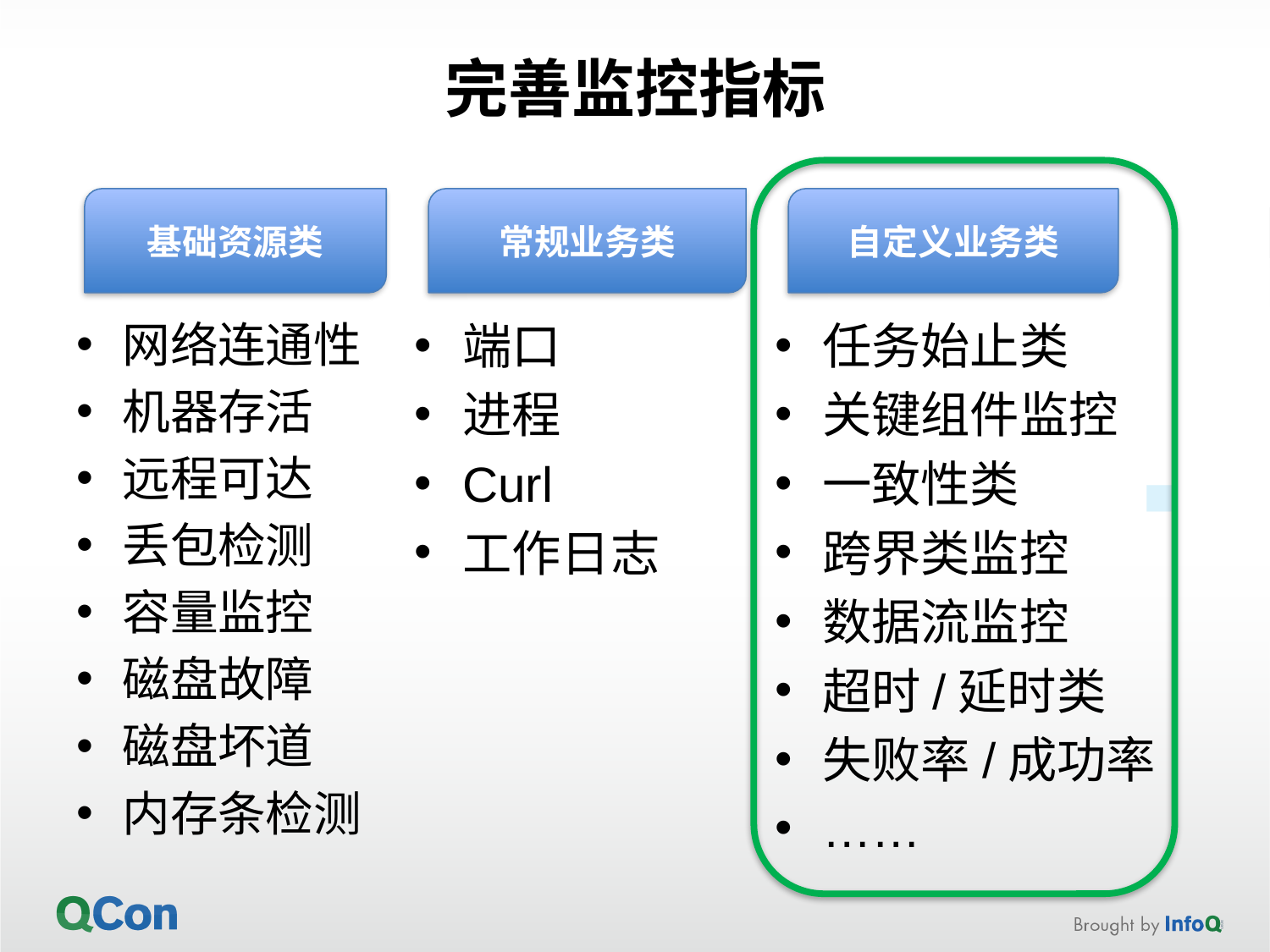

# 完善监控指标

基础资源类
常规业务类
自定义业务类
网络连通性
机器存活
远程可达
丢包检测
容量监控
磁盘故障
磁盘坏道
内存条检测
端口
进程
Curl
工作日志

任务始止类
关键组件监控
一致性类
跨界类监控
数据流监控
超时/延时类
失败率/成功率
……